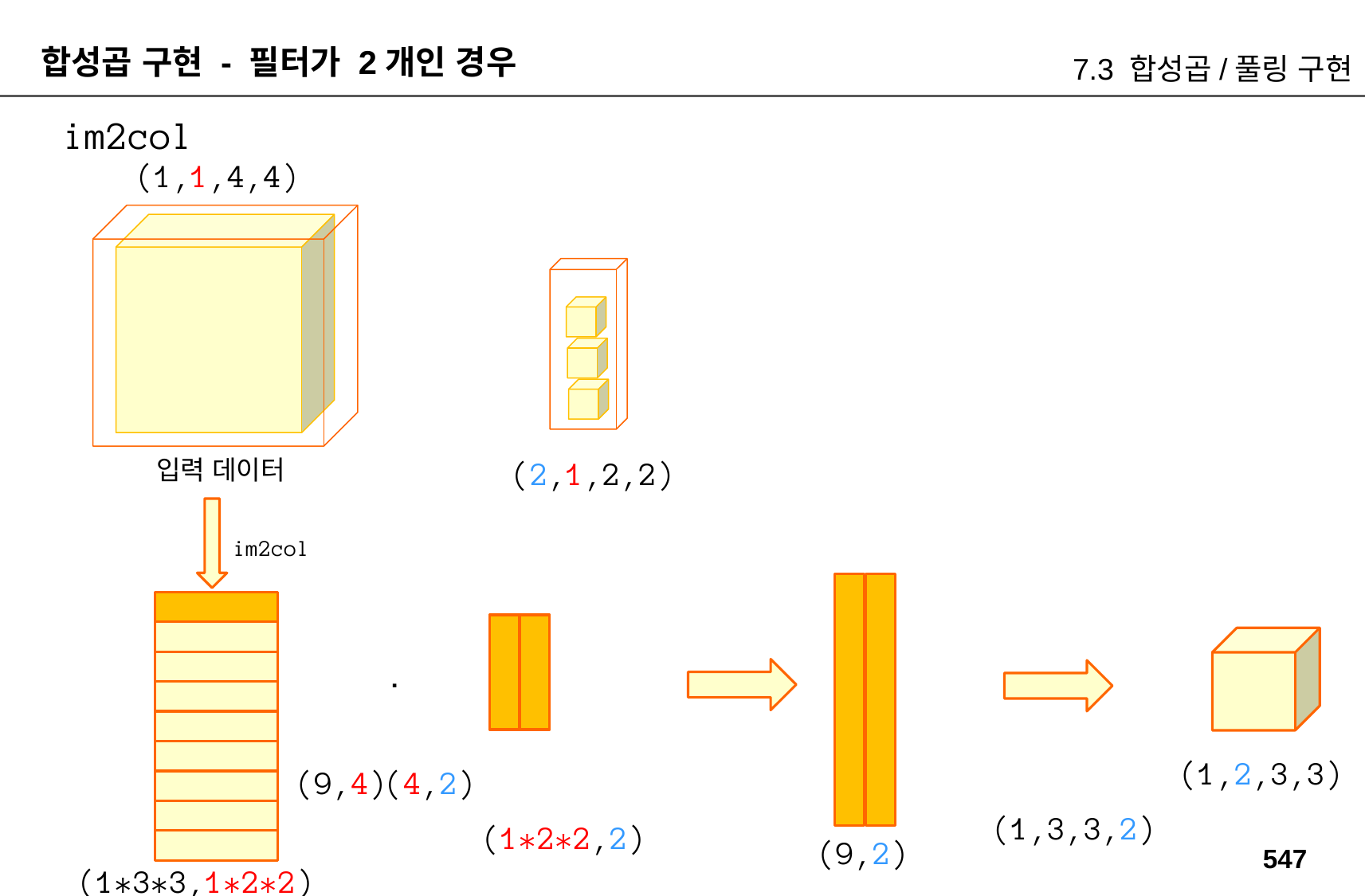

합성곱 구현 - 필터가 2개인 경우
7.3 합성곱/풀링 구현
im2col
(1,1,4,4)

(2,1,2,2)
입력 데이터

im2col

.

(1,2,3,3)
(9,4)
(4,2)

(1,3,3,2)
(1*2*2,2)
(9,2)

(1*3*3,1*2*2)